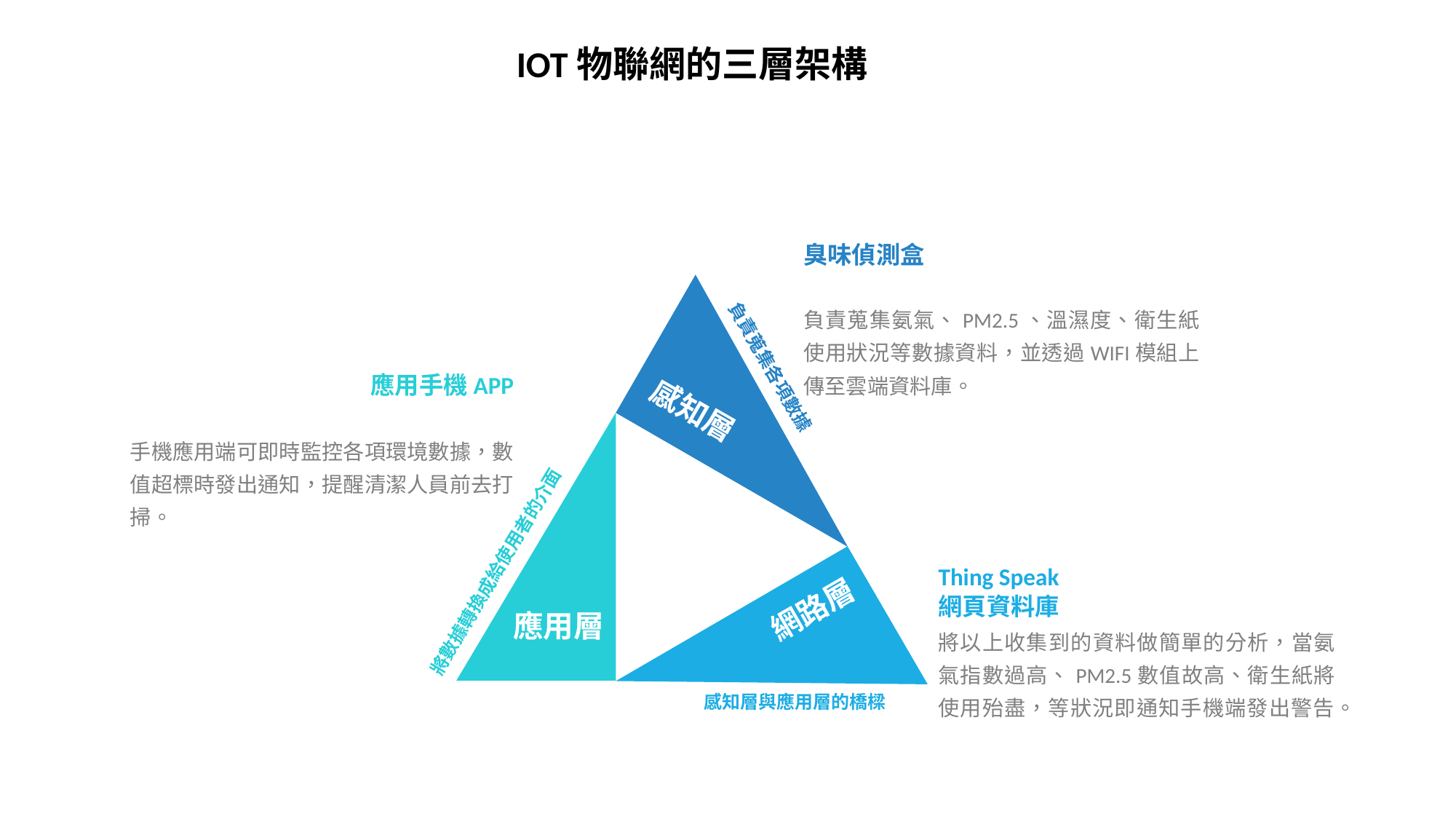

IOT物聯網的三層架構
臭味偵測盒
負責蒐集氨氣、PM2.5、溫濕度、衛生紙使用狀況等數據資料，並透過WIFI模組上傳至雲端資料庫。

感知層
負責蒐集各項數據
應用手機APP

應用層
手機應用端可即時監控各項環境數據，數值超標時發出通知，提醒清潔人員前去打掃。
將數據轉換成給使用者的介面
Thing Speak
網頁資料庫
網路層

將以上收集到的資料做簡單的分析，當氨氣指數過高、PM2.5數值故高、衛生紙將使用殆盡，等狀況即通知手機端發出警告。
感知層與應用層的橋樑